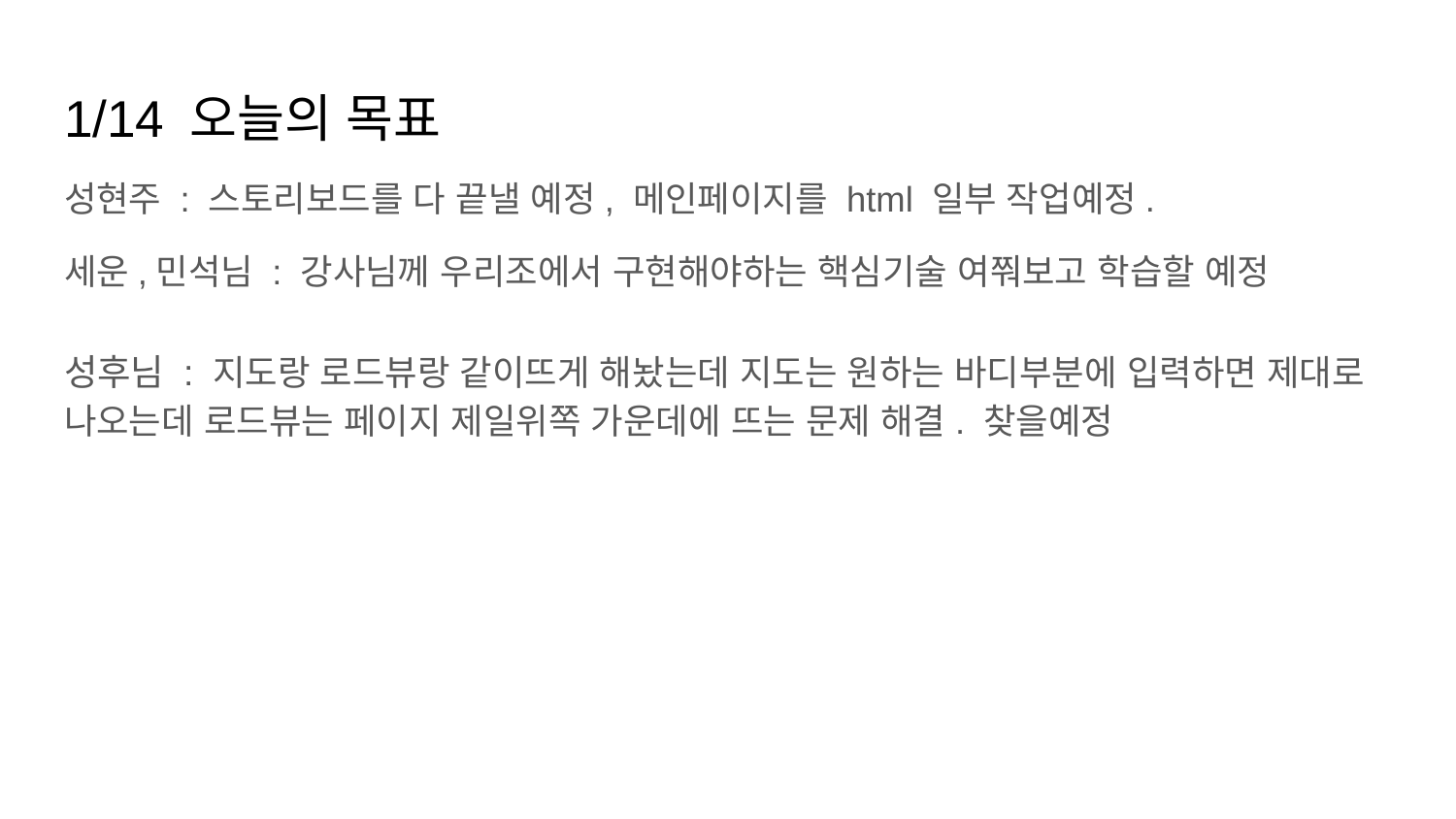

# 1/14 오늘의 목표
성현주 : 스토리보드를 다 끝낼 예정, 메인페이지를 html 일부 작업예정.
세운,민석님 : 강사님께 우리조에서 구현해야하는 핵심기술 여쭤보고 학습할 예정
성후님 : 지도랑 로드뷰랑 같이뜨게 해놨는데 지도는 원하는 바디부분에 입력하면 제대로 나오는데 로드뷰는 페이지 제일위쪽 가운데에 뜨는 문제 해결. 찾을예정